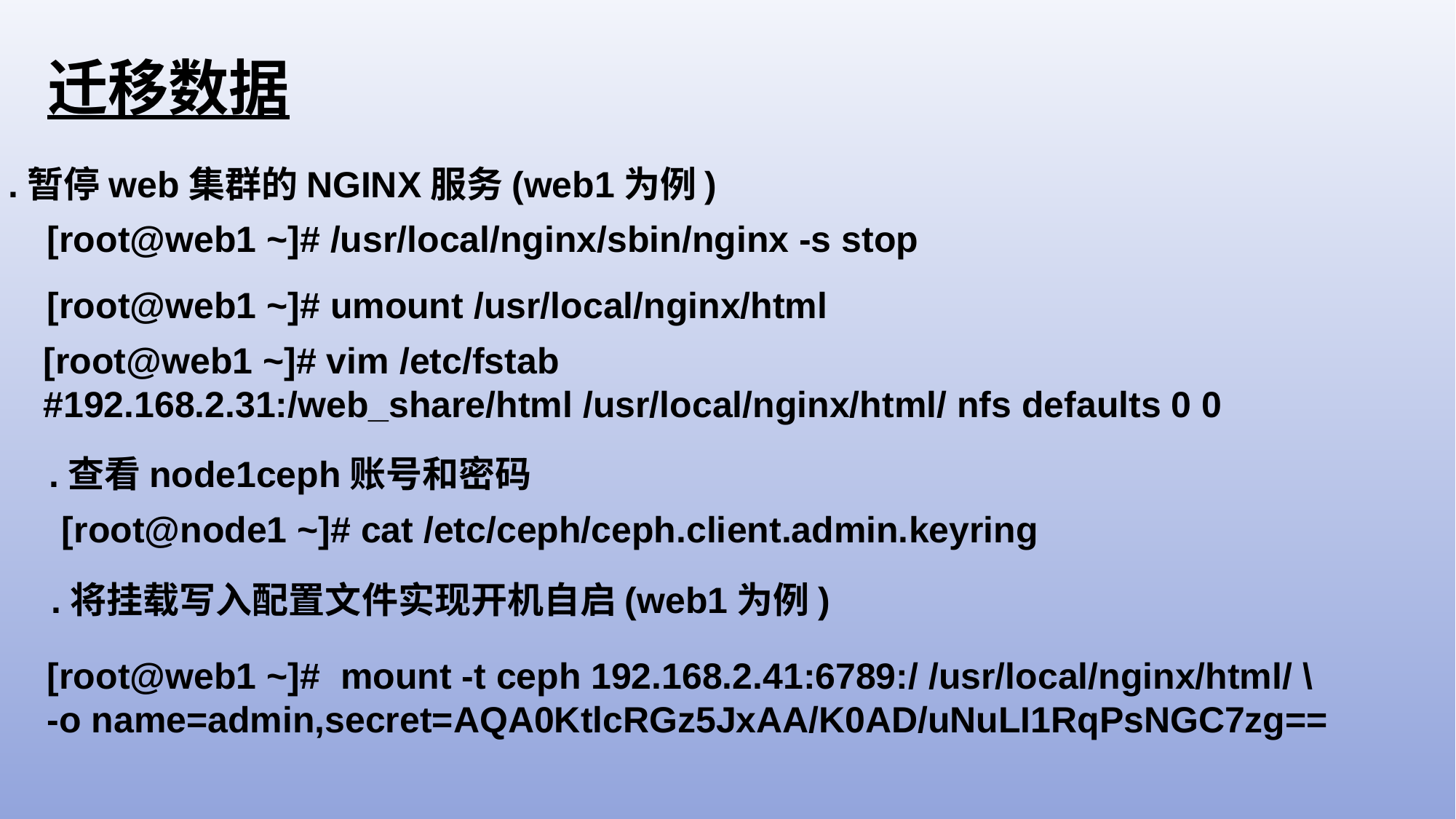

迁移数据
.暂停web集群的NGINX服务(web1为例)
[root@web1 ~]# /usr/local/nginx/sbin/nginx -s stop
[root@web1 ~]# umount /usr/local/nginx/html
[root@web1 ~]# vim /etc/fstab
#192.168.2.31:/web_share/html /usr/local/nginx/html/ nfs defaults 0 0
.查看node1ceph账号和密码
[root@node1 ~]# cat /etc/ceph/ceph.client.admin.keyring
.将挂载写入配置文件实现开机自启(web1为例)
[root@web1 ~]#  mount -t ceph 192.168.2.41:6789:/ /usr/local/nginx/html/ \
-o name=admin,secret=AQA0KtlcRGz5JxAA/K0AD/uNuLI1RqPsNGC7zg==